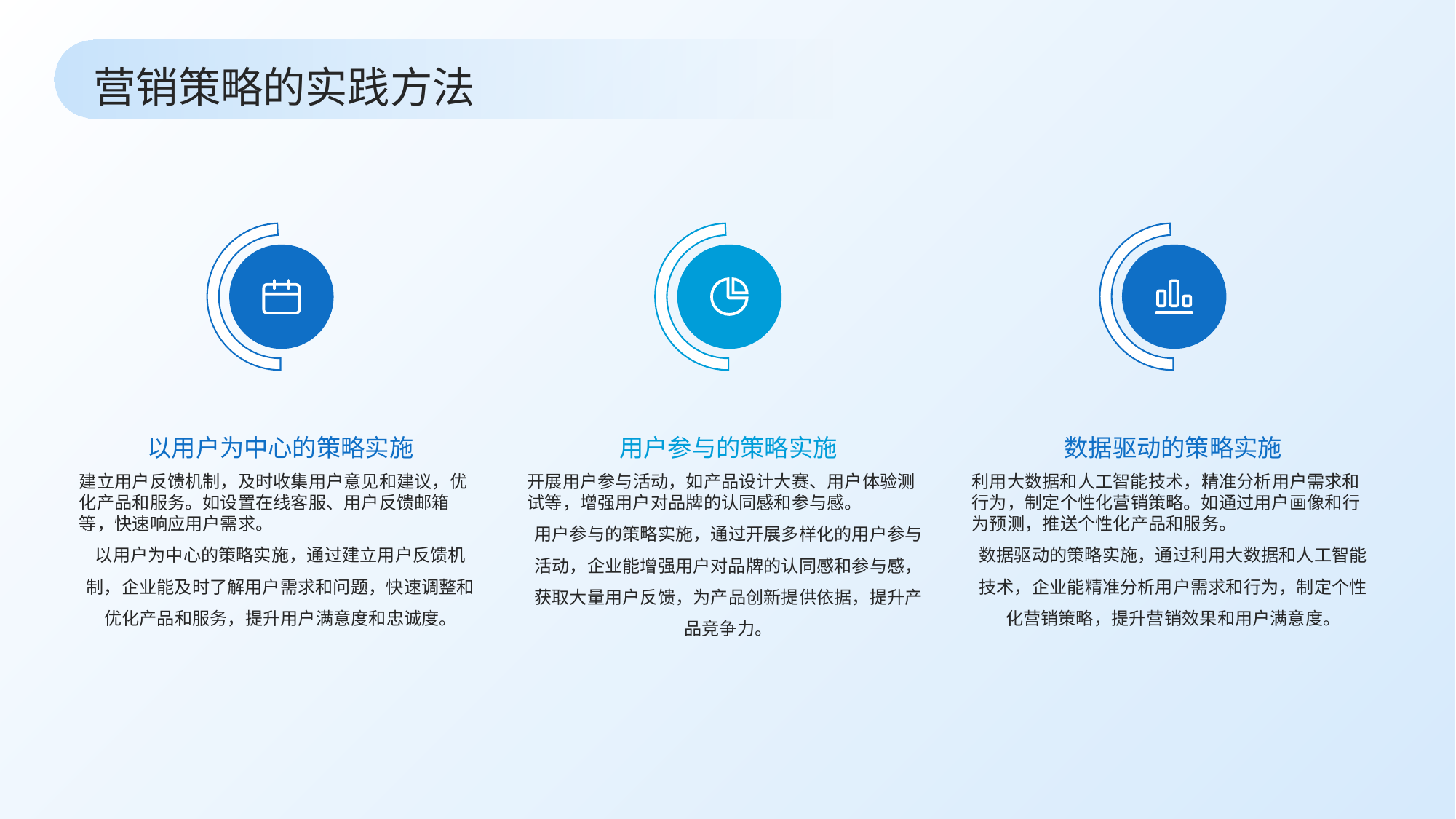

营销策略的实践方法

以用户为中心的策略实施
用户参与的策略实施
数据驱动的策略实施
建立用户反馈机制，及时收集用户意见和建议，优化产品和服务。如设置在线客服、用户反馈邮箱等，快速响应用户需求。
以用户为中心的策略实施，通过建立用户反馈机制，企业能及时了解用户需求和问题，快速调整和优化产品和服务，提升用户满意度和忠诚度。
开展用户参与活动，如产品设计大赛、用户体验测试等，增强用户对品牌的认同感和参与感。
用户参与的策略实施，通过开展多样化的用户参与活动，企业能增强用户对品牌的认同感和参与感，获取大量用户反馈，为产品创新提供依据，提升产品竞争力。
利用大数据和人工智能技术，精准分析用户需求和行为，制定个性化营销策略。如通过用户画像和行为预测，推送个性化产品和服务。
数据驱动的策略实施，通过利用大数据和人工智能技术，企业能精准分析用户需求和行为，制定个性化营销策略，提升营销效果和用户满意度。